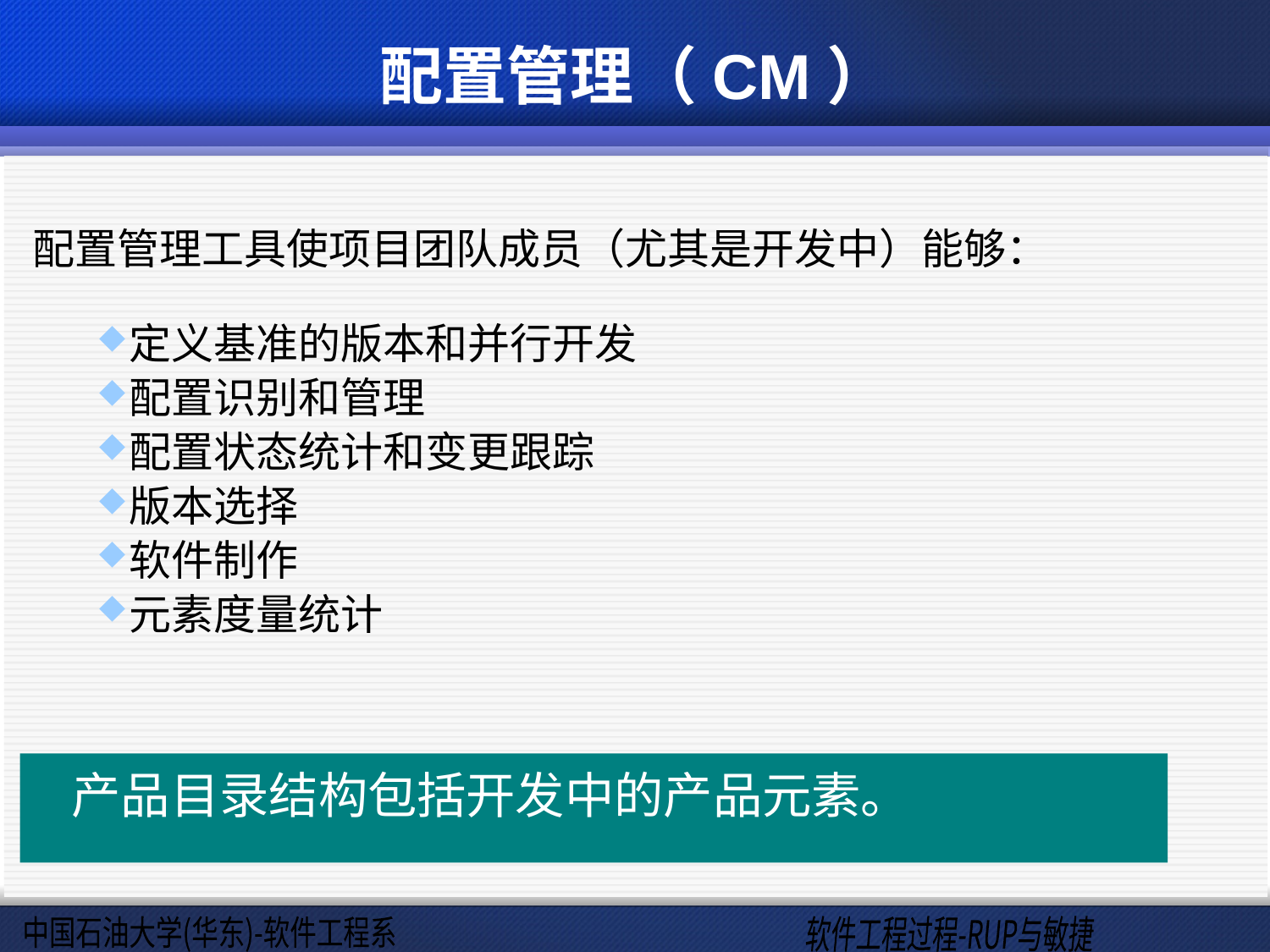

# 配置管理（CM）

配置管理工具使项目团队成员（尤其是开发中）能够：

定义基准的版本和并行开发
配置识别和管理
配置状态统计和变更跟踪
版本选择
软件制作
元素度量统计

产品目录结构包括开发中的产品元素。